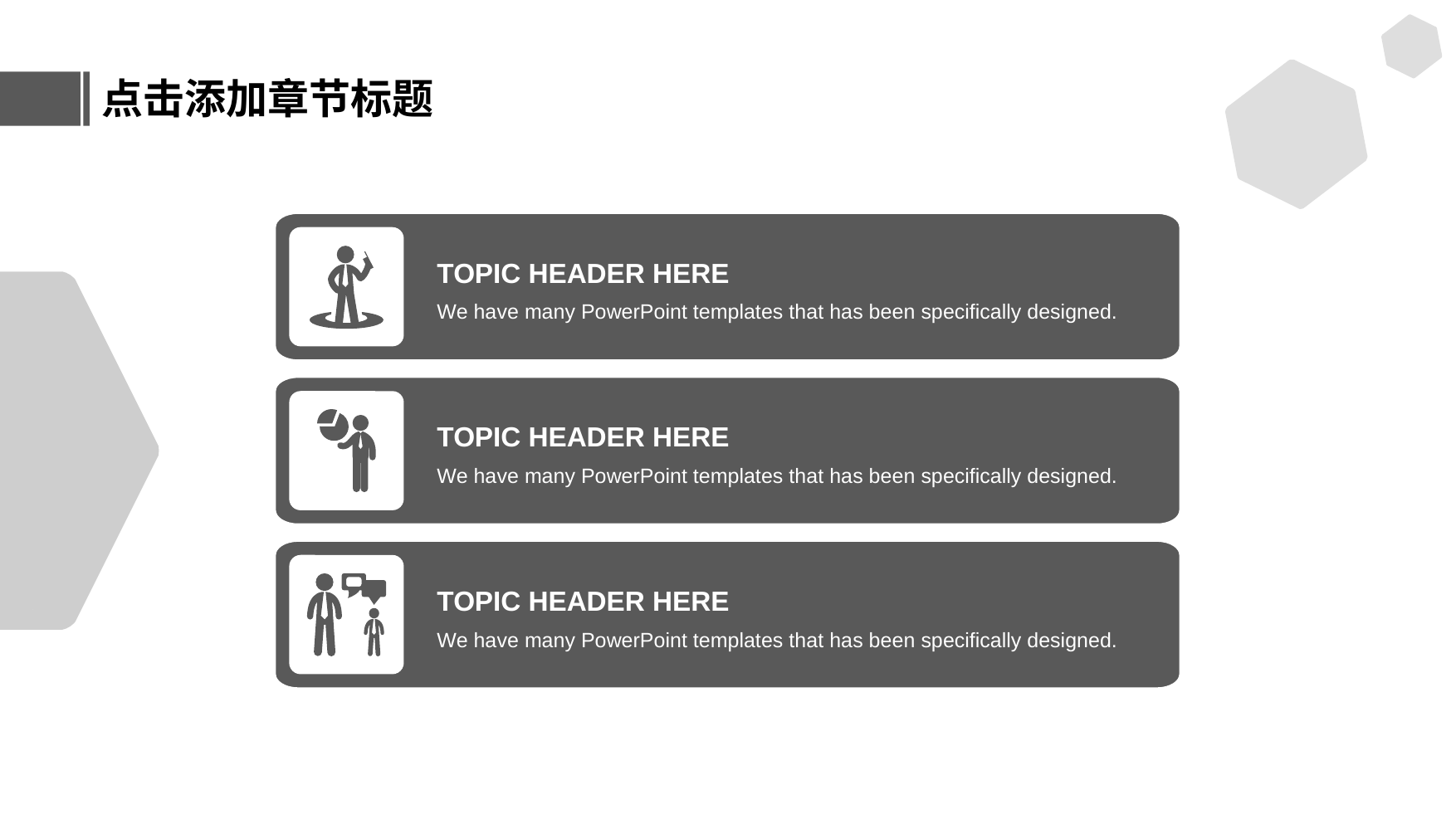

点击添加章节标题

TOPIC HEADER HERE
We have many PowerPoint templates that has been specifically designed.

TOPIC HEADER HERE
We have many PowerPoint templates that has been specifically designed.

TOPIC HEADER HERE
We have many PowerPoint templates that has been specifically designed.